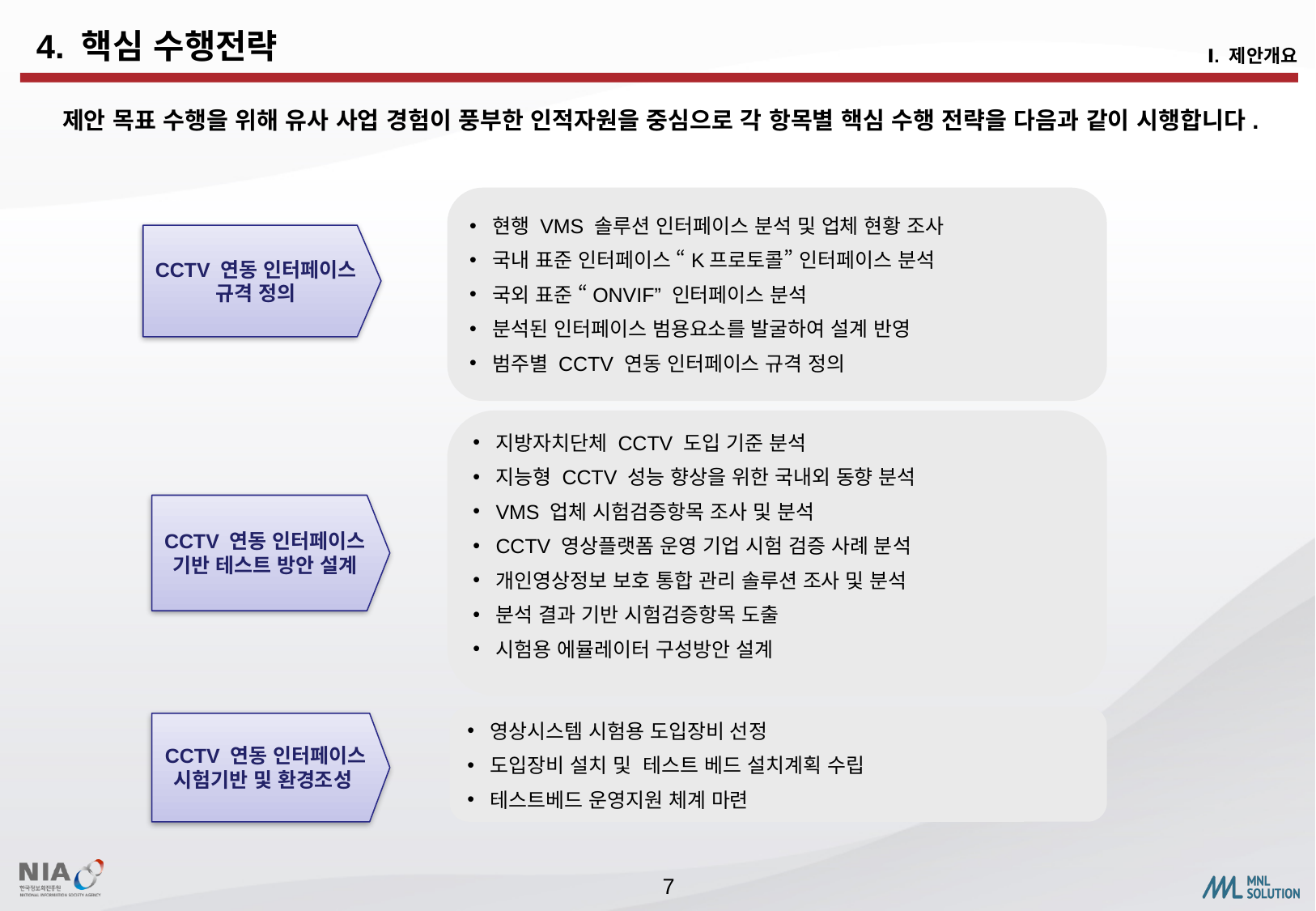

4. 핵심 수행전략
Ⅰ. 제안개요
    제안 목표 수행을 위해 유사 사업 경험이 풍부한 인적자원을 중심으로 각 항목별 핵심 수행 전략을 다음과 같이 시행합니다.
현행 VMS 솔루션 인터페이스 분석 및 업체 현황 조사
국내 표준 인터페이스 “K프로토콜” 인터페이스 분석
국외 표준 “ONVIF” 인터페이스 분석
분석된 인터페이스 범용요소를 발굴하여 설계 반영
범주별 CCTV 연동 인터페이스 규격 정의
CCTV 연동 인터페이스 규격 정의
지방자치단체 CCTV 도입 기준 분석
지능형 CCTV 성능 향상을 위한 국내외 동향 분석
VMS 업체 시험검증항목 조사 및 분석
CCTV 영상플랫폼 운영 기업 시험 검증 사례 분석
개인영상정보 보호 통합 관리 솔루션 조사 및 분석
분석 결과 기반 시험검증항목 도출
시험용 에뮬레이터 구성방안 설계

CCTV 연동 인터페이스 기반 테스트 방안 설계
영상시스템 시험용 도입장비 선정
도입장비 설치 및  테스트 베드 설치계획 수립
테스트베드 운영지원 체계 마련

CCTV 연동 인터페이스 시험기반 및 환경조성